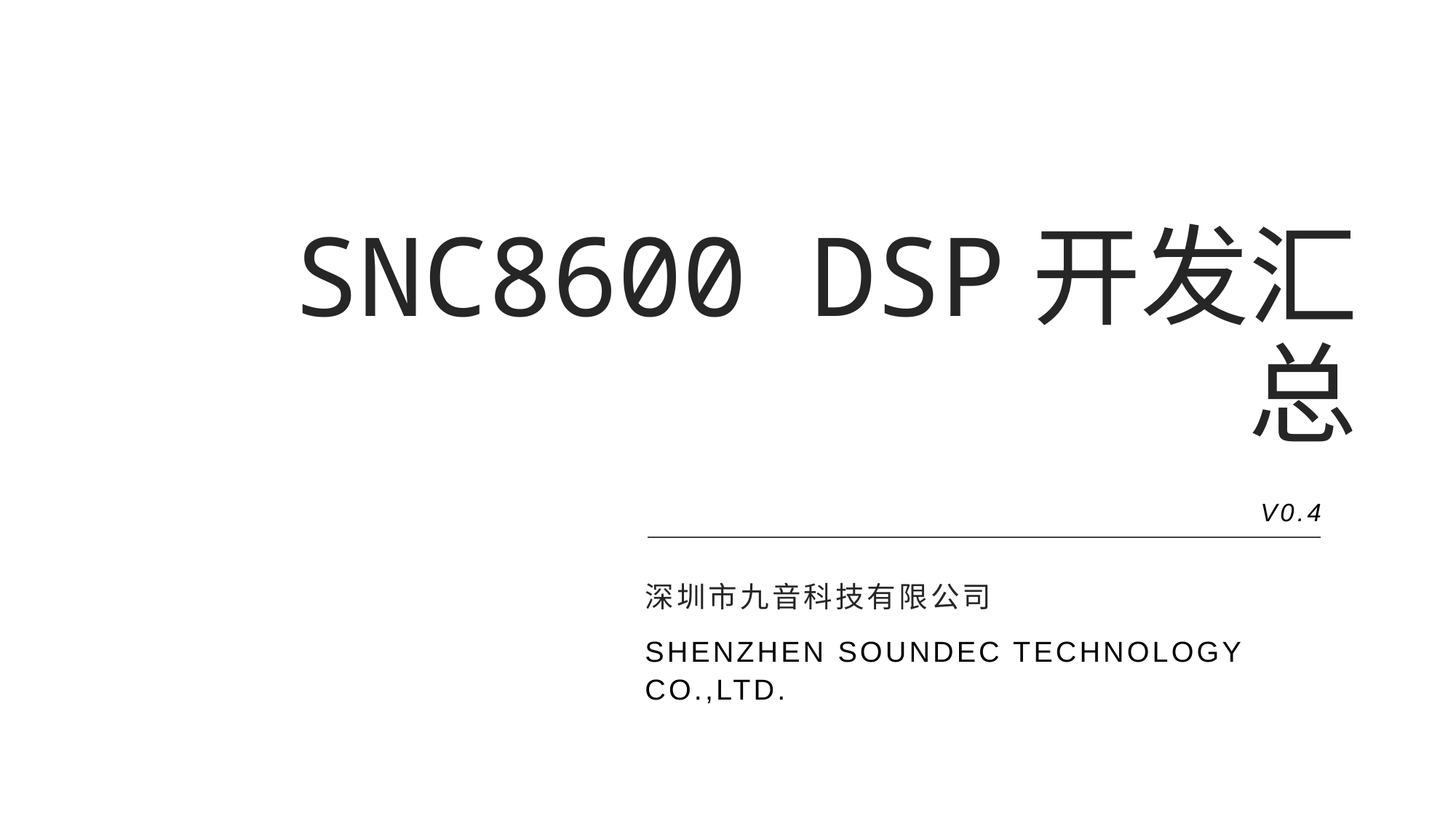

# SNC8600 DSP开发汇总
V0.4
深圳市九音科技有限公司
Shenzhen Soundec Technology Co.,Ltd.

深圳市九音科技有限公司
1